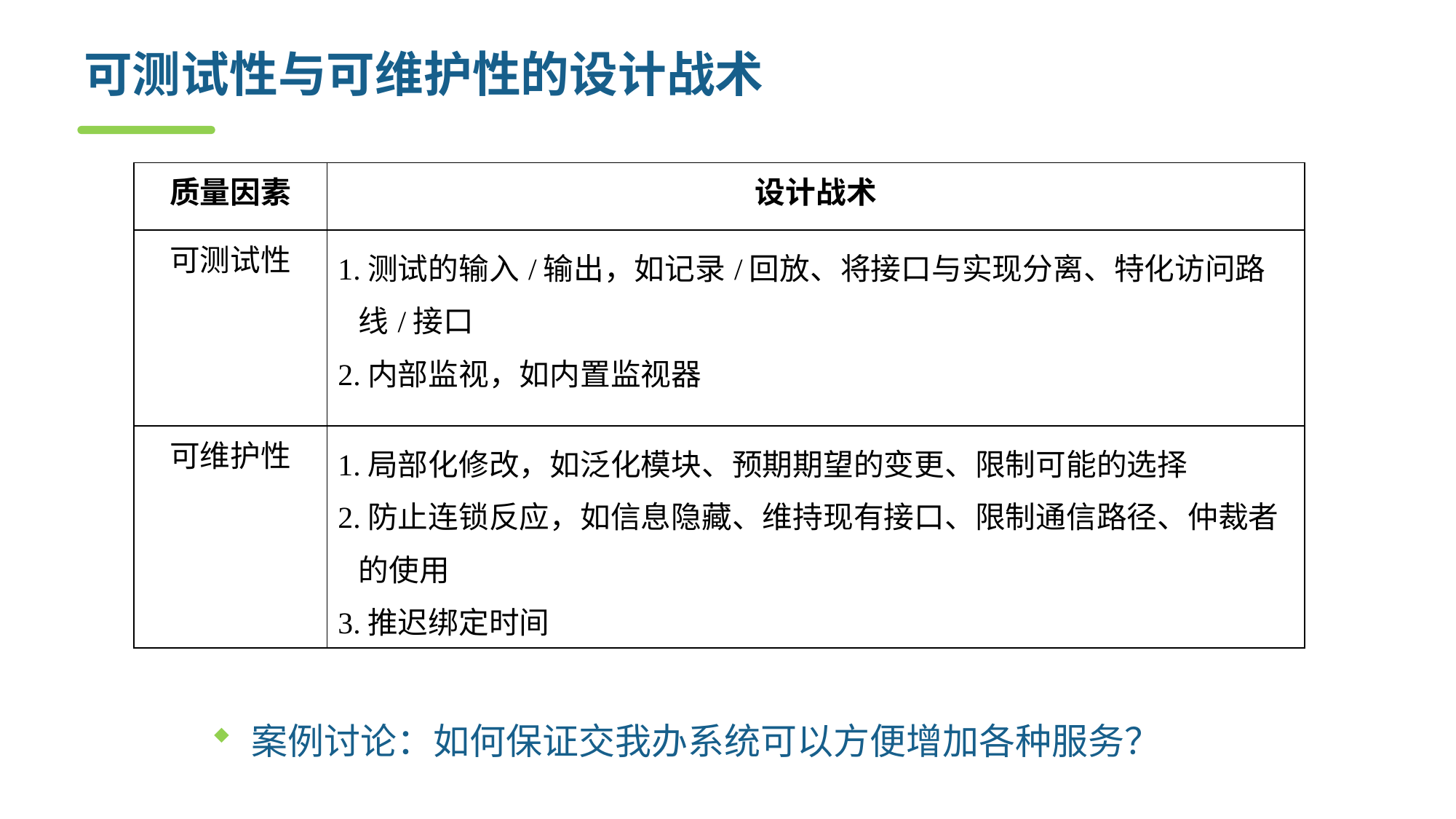

# 可测试性与可维护性的设计战术
| 质量因素 | 设计战术 |
| --- | --- |
| 可测试性 | 1.测试的输入/输出，如记录/回放、将接口与实现分离、特化访问路线/接口 2.内部监视，如内置监视器 |
| 可维护性 | 1.局部化修改，如泛化模块、预期期望的变更、限制可能的选择 2.防止连锁反应，如信息隐藏、维持现有接口、限制通信路径、仲裁者的使用 3.推迟绑定时间 |
案例讨论：如何保证交我办系统可以方便增加各种服务？
122